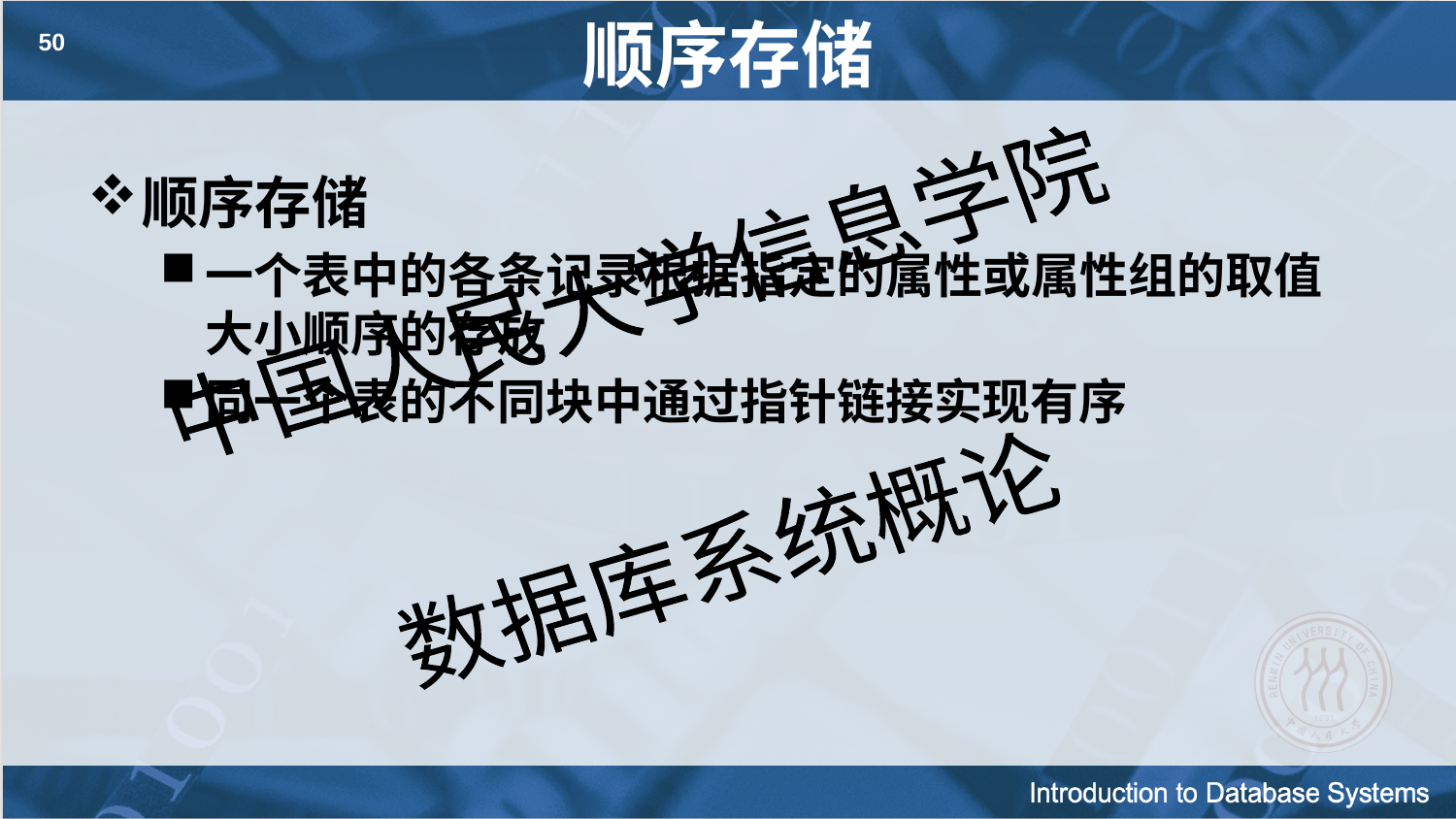

# 顺序存储
50
顺序存储
一个表中的各条记录根据指定的属性或属性组的取值大小顺序的存放
同一个表的不同块中通过指针链接实现有序